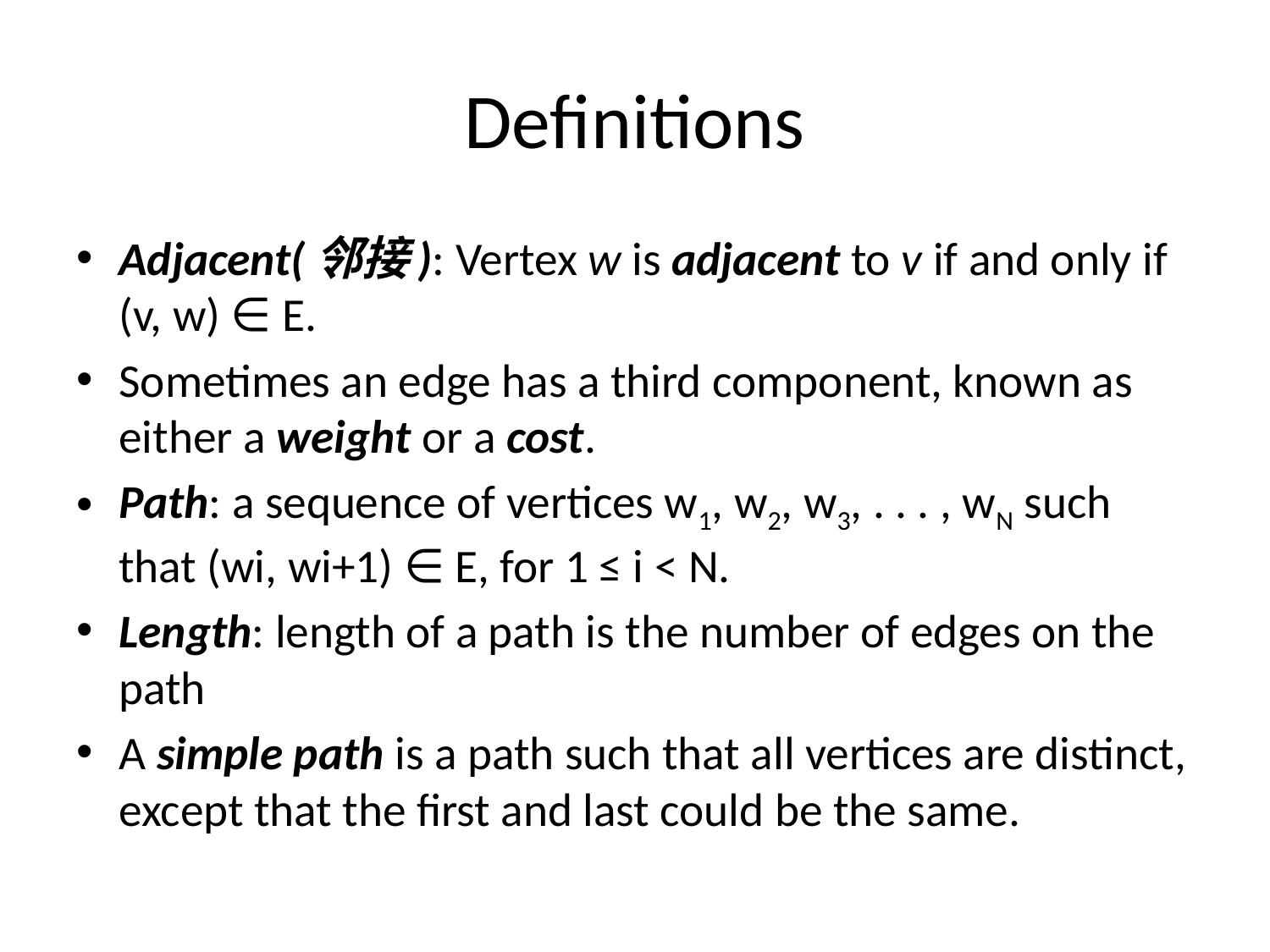

# Definitions
Adjacent(邻接): Vertex w is adjacent to v if and only if (v, w) ∈ E.
Sometimes an edge has a third component, known as either a weight or a cost.
Path: a sequence of vertices w1, w2, w3, . . . , wN such that (wi, wi+1) ∈ E, for 1 ≤ i < N.
Length: length of a path is the number of edges on the path
A simple path is a path such that all vertices are distinct, except that the first and last could be the same.